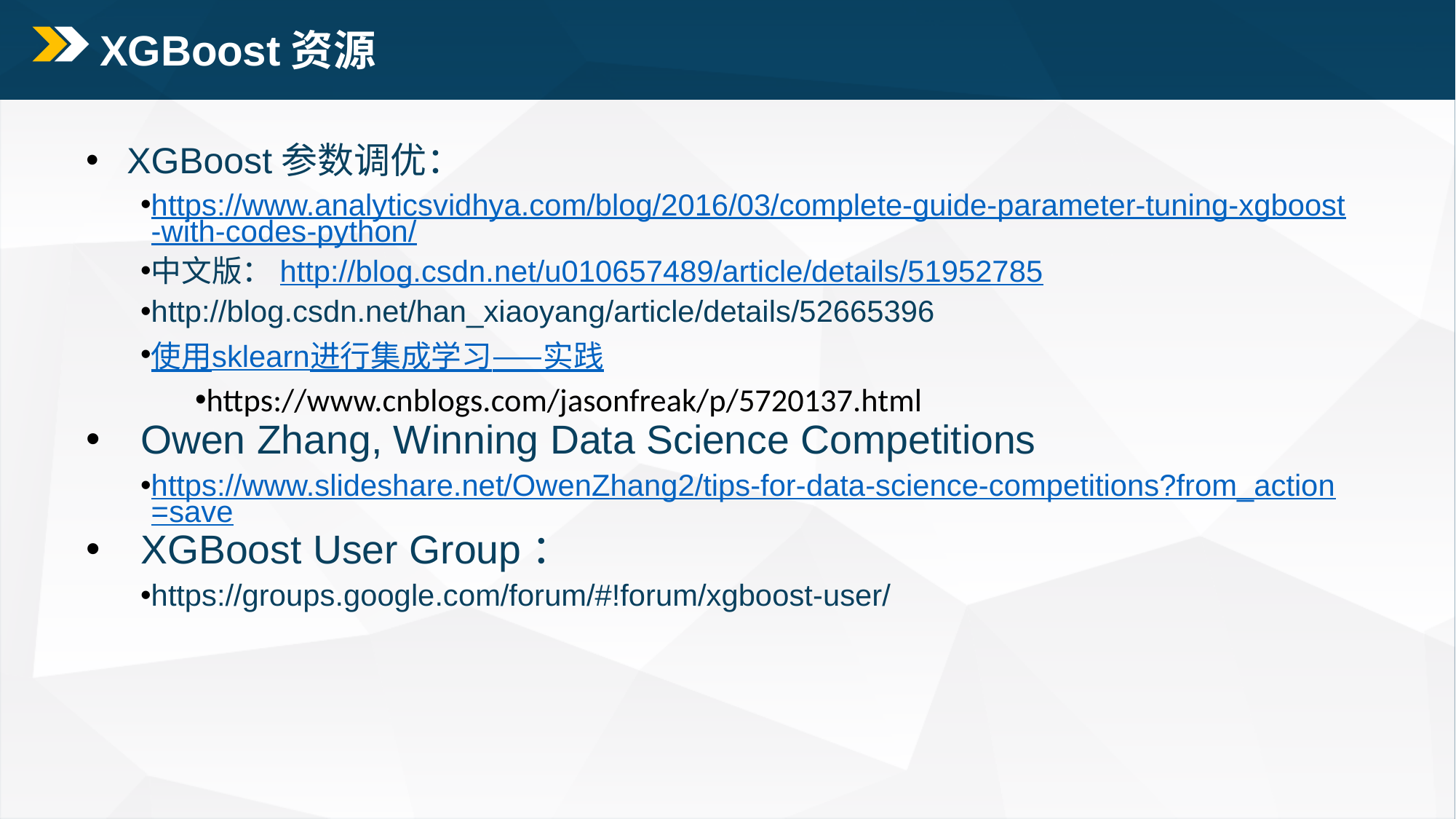

# XGBoost资源
XGBoost参数调优：
https://www.analyticsvidhya.com/blog/2016/03/complete-guide-parameter-tuning-xgboost-with-codes-python/
中文版：http://blog.csdn.net/u010657489/article/details/51952785
http://blog.csdn.net/han_xiaoyang/article/details/52665396
使用sklearn进行集成学习——实践
https://www.cnblogs.com/jasonfreak/p/5720137.html
Owen Zhang, Winning Data Science Competitions
https://www.slideshare.net/OwenZhang2/tips-for-data-science-competitions?from_action=save
XGBoost User Group：
https://groups.google.com/forum/#!forum/xgboost-user/